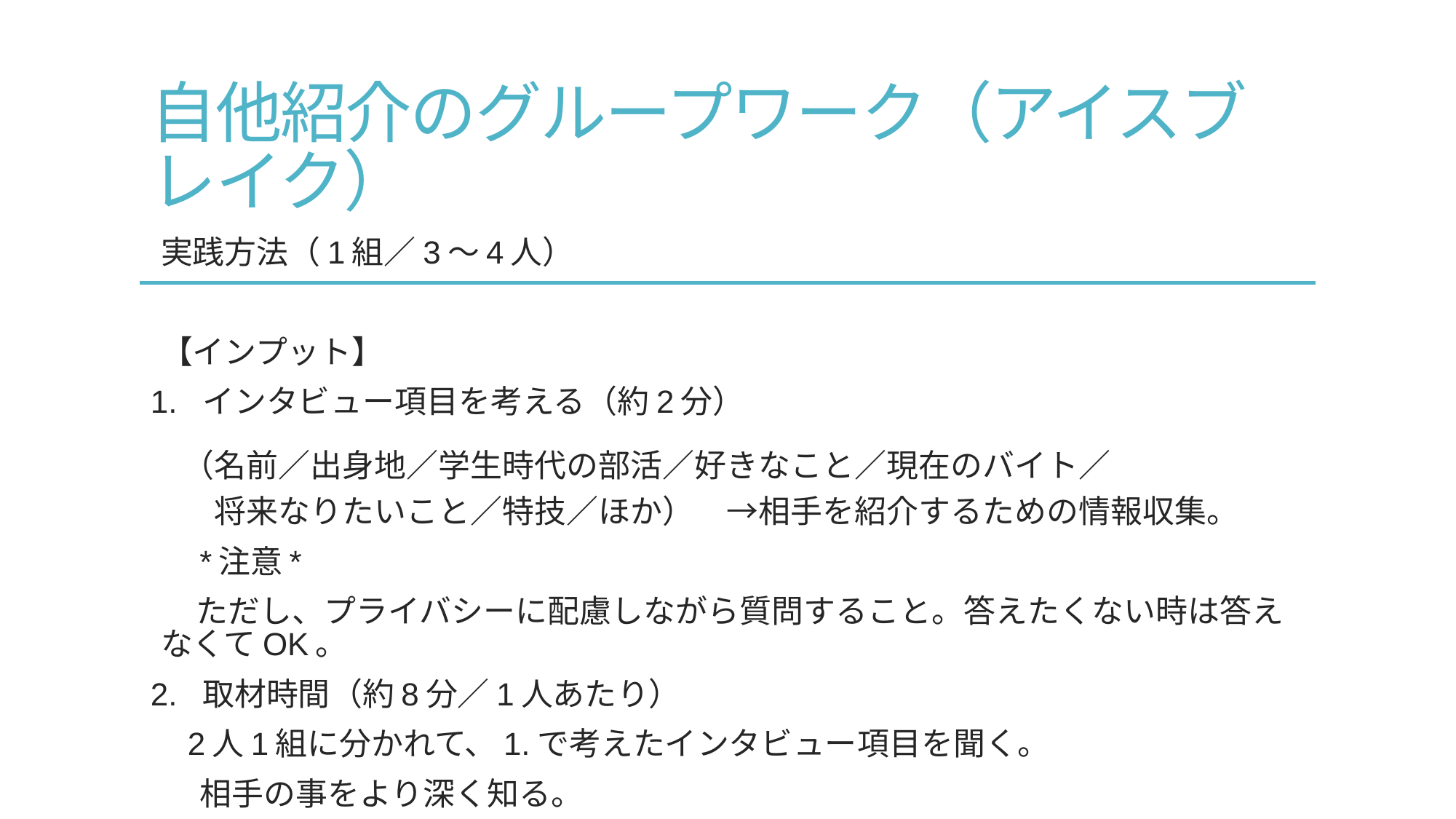

# 自他紹介のグループワーク（アイスブレイク）
実践方法（1組／3～4人）

【インプット】
インタビュー項目を考える（約2分）
　（名前／出身地／学生時代の部活／好きなこと／現在のバイト／
　　将来なりたいこと／特技／ほか）　→相手を紹介するための情報収集。
　*注意*
    ただし、プライバシーに配慮しながら質問すること。答えたくない時は答えなくてOK。
取材時間（約8分／1人あたり）
   2人1組に分かれて、1.で考えたインタビュー項目を聞く。
　 相手の事をより深く知る。